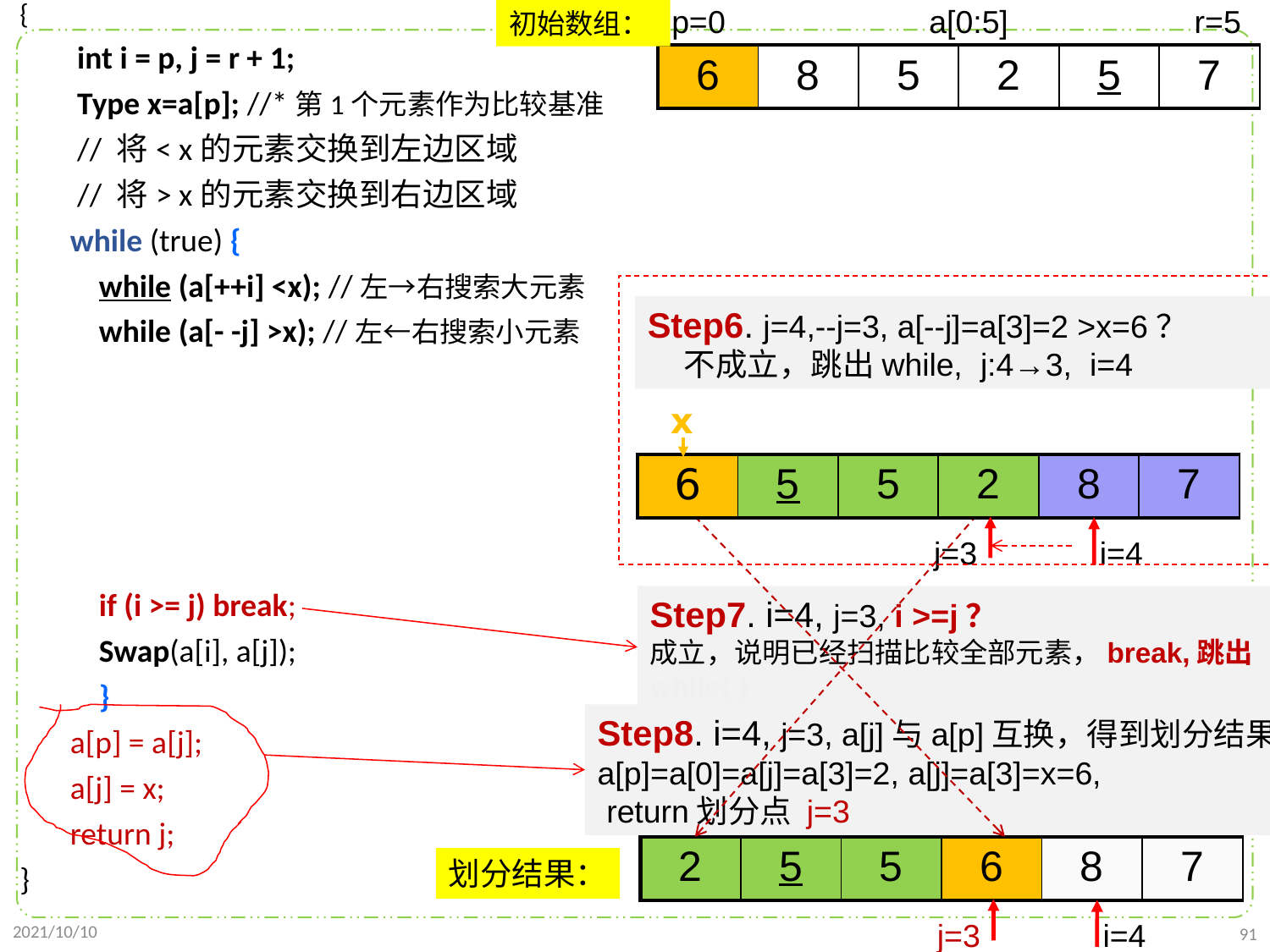

初始数组：
template<class Type>
int Partition (Type a[], int p, int r)
{
        int i = p, j = r + 1;
        Type x=a[p]; //*第1个元素作为比较基准
        // 将< x的元素交换到左边区域
        // 将> x的元素交换到右边区域
       while (true) {
           while (a[++i] <x); //左→右搜索大元素
           while (a[- -j] >x); //左←右搜索小元素

           if (i >= j) break;
           Swap(a[i], a[j]);
           }
       a[p] = a[j];
       a[j] = x;
       return j;
}
p=0                       a[0:5]                     r=5
| 6 | 8 | 5 | 2 | 5 | 7 |
| --- | --- | --- | --- | --- | --- |

Step6. j=4,--j=3, a[--j]=a[3]=2 >x=6？
    不成立，跳出while,  j:4→3,  i=4
x
| 6 | 5 | 5 | 2 | 8 | 7 |
| --- | --- | --- | --- | --- | --- |

j=3
i=4
Step7. i=4, j=3, i >=j？
成立，说明已经扫描比较全部元素，break,跳出while{ }

Step8. i=4, j=3, a[j]与a[p]互换，得到划分结果：
a[p]=a[0]=a[j]=a[3]=2, a[j]=a[3]=x=6,
 return划分点 j=3
| 2 | 5 | 5 | 6 | 8 | 7 |
| --- | --- | --- | --- | --- | --- |
划分结果：

j=3
i=4
2021/10/10
91